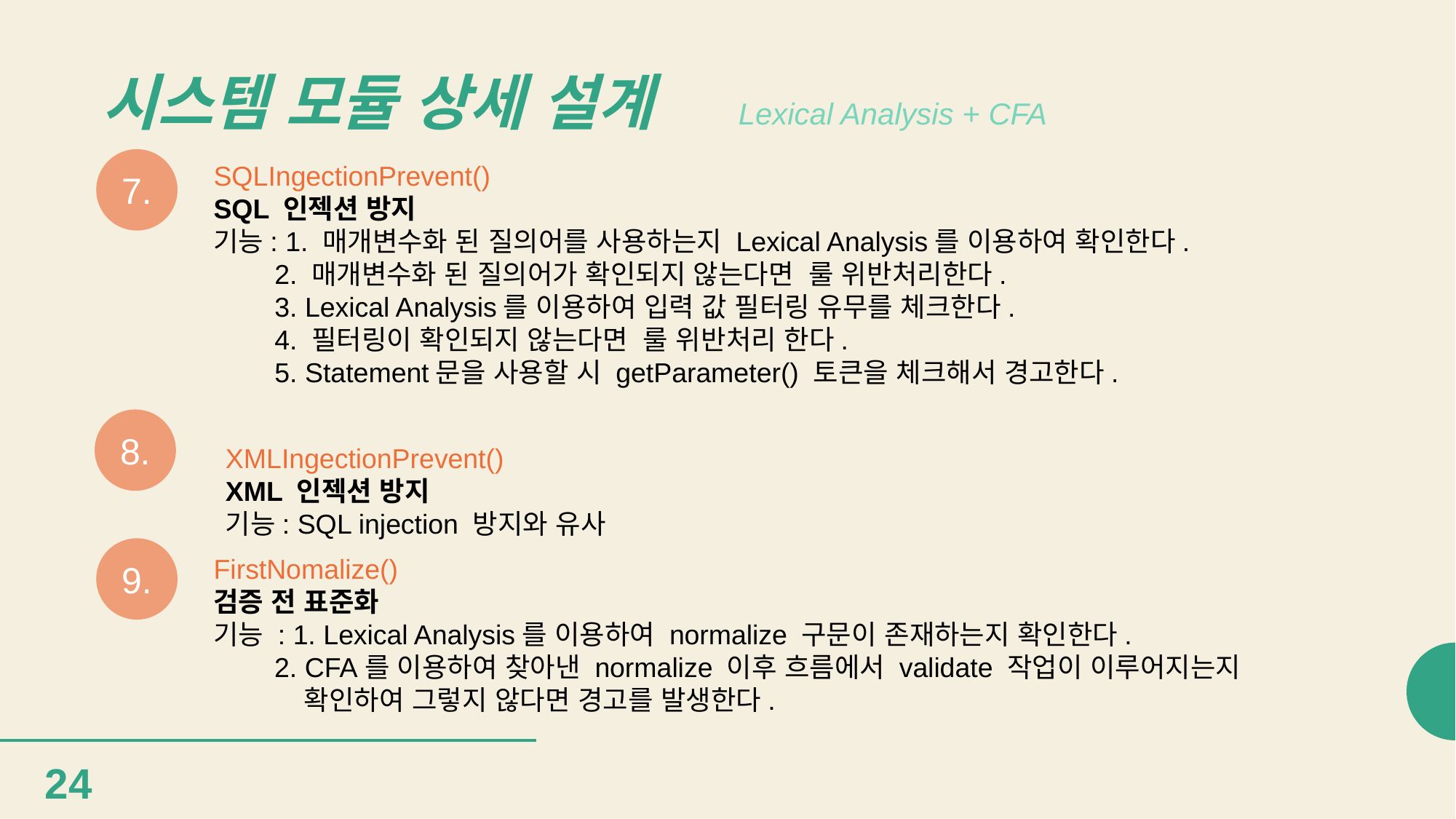

# 시스템 모듈 상세 설계
Lexical Analysis + CFA
7.
SQLIngectionPrevent()
SQL 인젝션 방지
기능: 1. 매개변수화 된 질의어를 사용하는지 Lexical Analysis를 이용하여 확인한다.
        2. 매개변수화 된 질의어가 확인되지 않는다면  룰 위반처리한다.
        3. Lexical Analysis를 이용하여 입력 값 필터링 유무를 체크한다.
        4. 필터링이 확인되지 않는다면  룰 위반처리 한다.
        5. Statement문을 사용할 시 getParameter() 토큰을 체크해서 경고한다.

8.
XMLIngectionPrevent()
XML 인젝션 방지
기능: SQL injection 방지와 유사

9.
FirstNomalize()
검증 전 표준화
기능 : 1. Lexical Analysis를 이용하여 normalize 구문이 존재하는지 확인한다.
        2. CFA를 이용하여 찾아낸 normalize 이후 흐름에서 validate 작업이 이루어지는지
           확인하여 그렇지 않다면 경고를 발생한다.

24